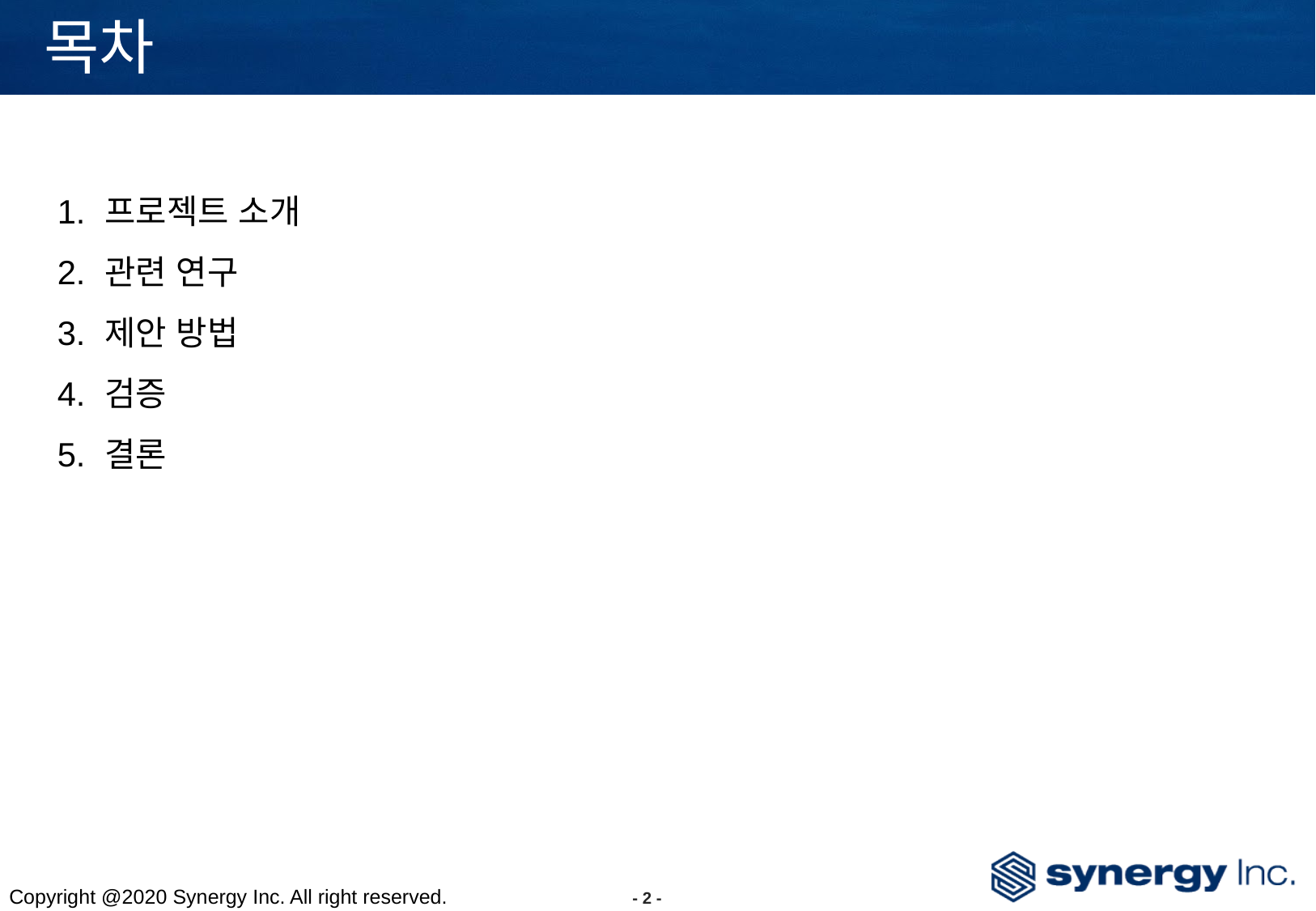

# 목차
프로젝트 소개
관련 연구
제안 방법
검증
결론